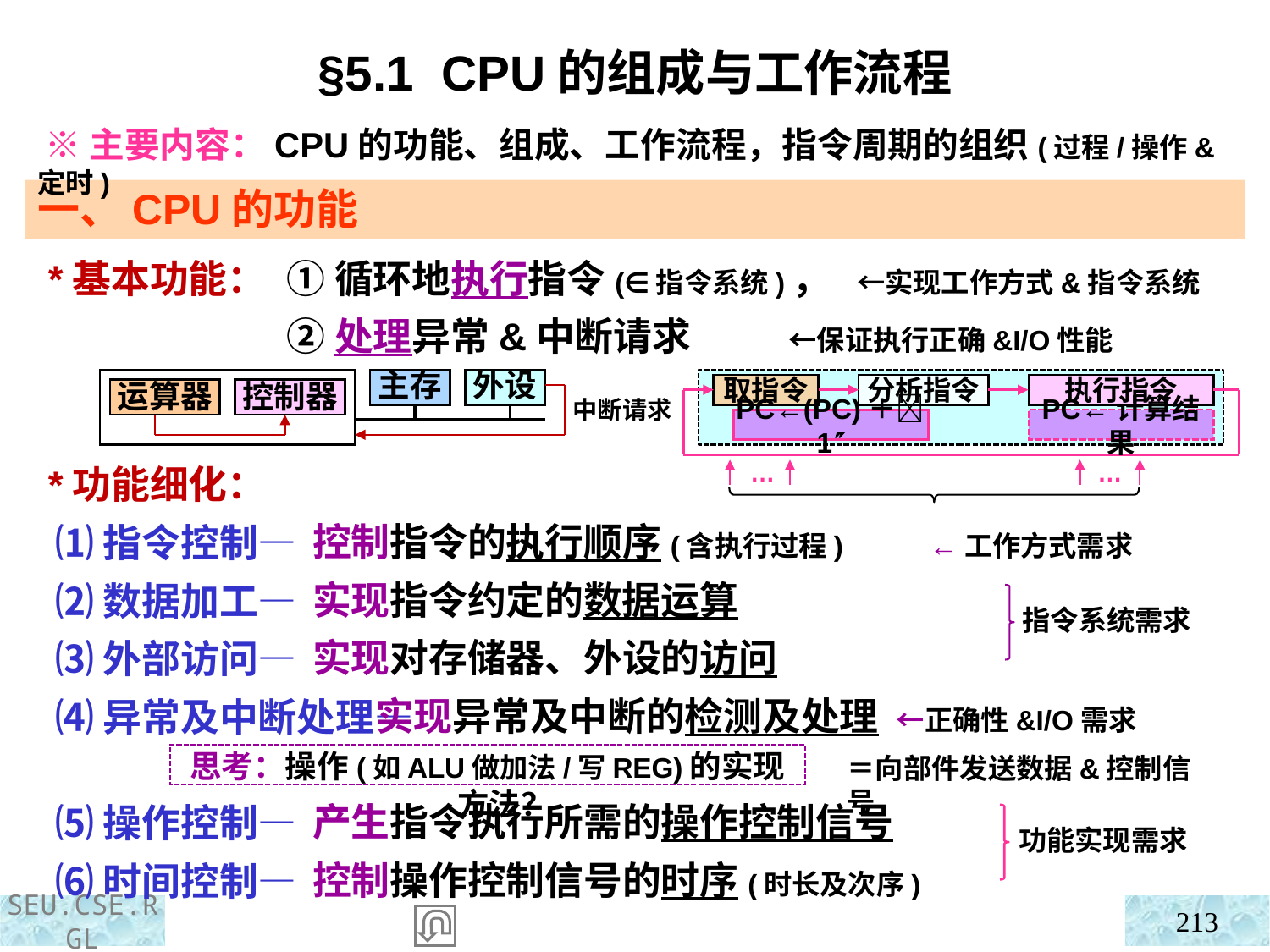

§5.1  CPU的组成与工作流程
 ※主要内容：CPU的功能、组成、工作流程，指令周期的组织(过程/操作&定时)
一、CPU的功能
 *基本功能：

 *功能细化：
  ⑴指令控制—
  ⑵数据加工—
  ⑶外部访问—
  ⑷异常及中断处理—

  ⑸操作控制—
  ⑹时间控制—
①循环地执行指令(∈指令系统)，   ←实现工作方式&指令系统
②处理异常&中断请求           ←保证执行正确&I/O性能

主存
外设
运算器
控制器

取指令
分析指令
执行指令
PC←计算结果
PC←(PC)＋″1″
中断请求

…
…
控制指令的执行顺序(含执行过程)        ←工作方式需求
实现指令约定的数据运算
实现对存储器、外设的访问
      实现异常及中断的检测及处理  ←正确性&I/O需求

产生指令执行所需的操作控制信号
控制操作控制信号的时序(时长及次序)

指令系统需求
思考：操作(如ALU做加法/写REG)的实现方法？
＝向部件发送数据&控制信号

功能实现需求
213